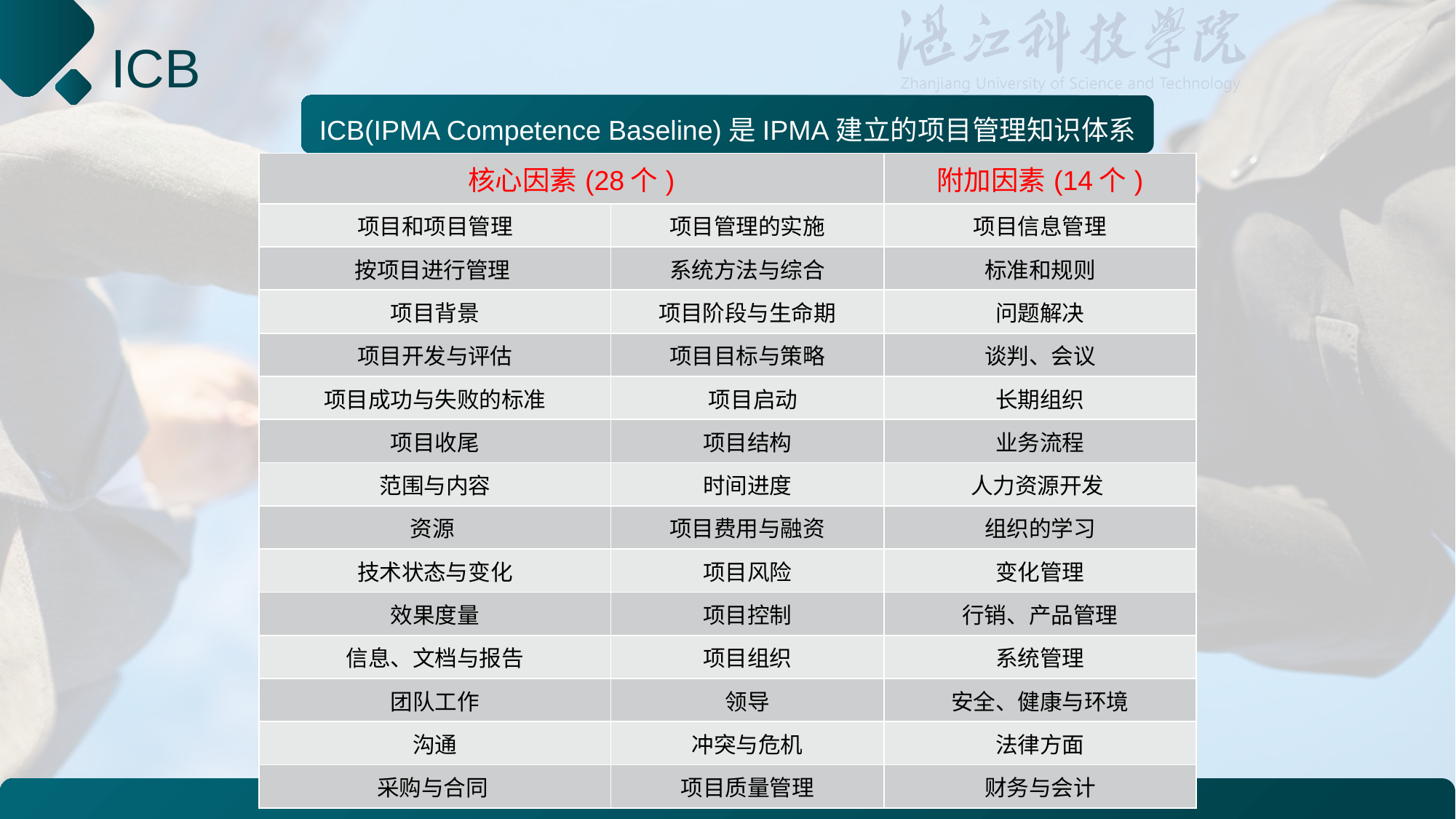

# ICB
ICB(IPMA Competence Baseline)是IPMA建立的项目管理知识体系
| 核心因素(28个) |  | 附加因素(14个) |
| --- | --- | --- |
| 项目和项目管理 | 项目管理的实施 | 项目信息管理 |
| 按项目进行管理 | 系统方法与综合 | 标准和规则 |
| 项目背景 | 项目阶段与生命期 | 问题解决 |
| 项目开发与评估 | 项目目标与策略 | 谈判、会议 |
| 项目成功与失败的标准 | 项目启动 | 长期组织 |
| 项目收尾 | 项目结构 | 业务流程 |
| 范围与内容 | 时间进度 | 人力资源开发 |
| 资源 | 项目费用与融资 | 组织的学习 |
| 技术状态与变化 | 项目风险 | 变化管理 |
| 效果度量 | 项目控制 | 行销、产品管理 |
| 信息、文档与报告 | 项目组织 | 系统管理 |
| 团队工作 | 领导 | 安全、健康与环境 |
| 沟通 | 冲突与危机 | 法律方面 |
| 采购与合同 | 项目质量管理 | 财务与会计 |